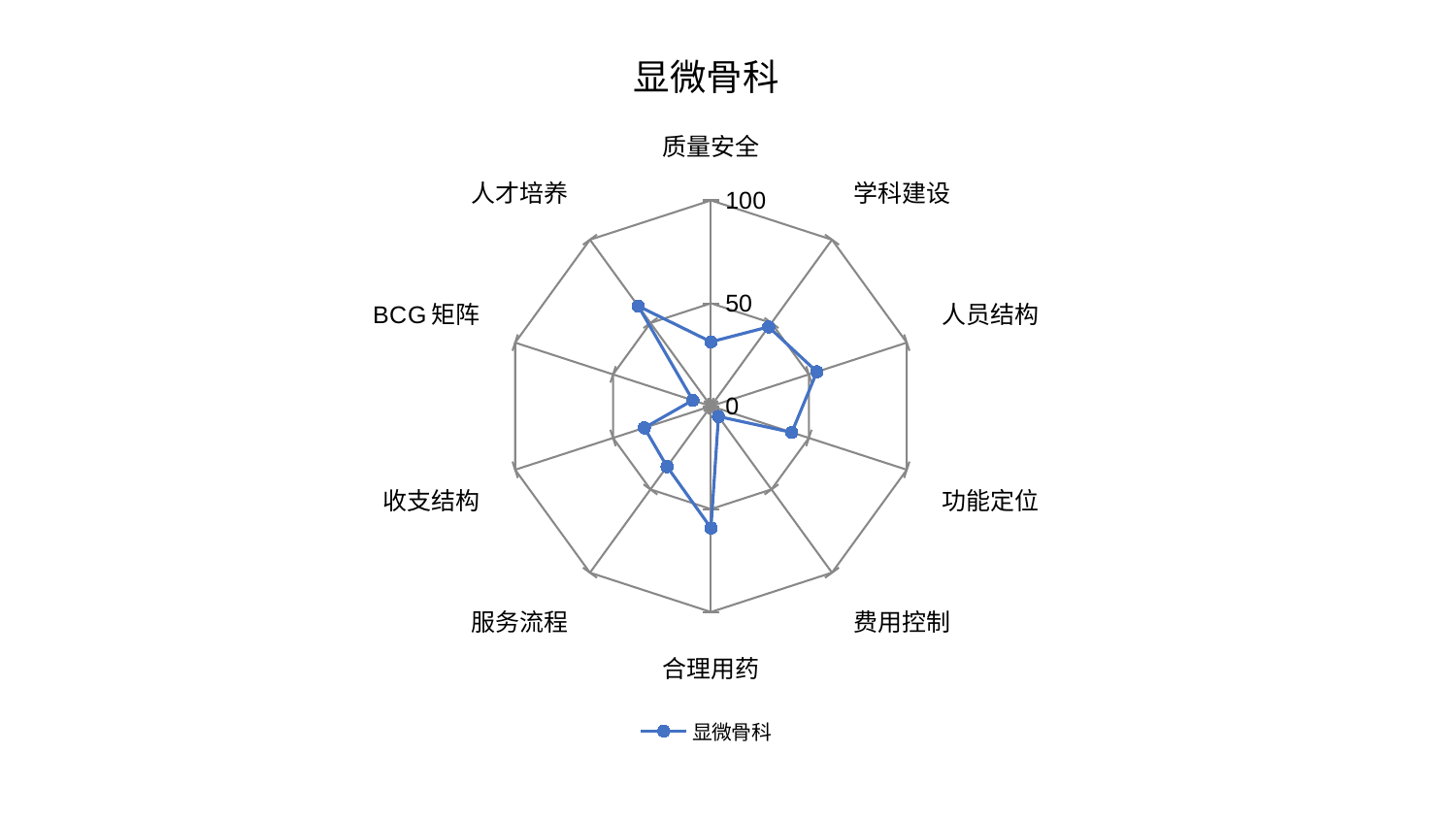

### Chart: 显微骨科

| Category | 显微骨科 |
|---|---|
| 质量安全 | 31.266453322815018 |
| 学科建设 | 47.63668771751204 |
| 人员结构 | 54.1013829248045 |
| 功能定位 | 41.27701097883419 |
| 费用控制 | 6.208202183832214 |
| 合理用药 | 59.20423289293852 |
| 服务流程 | 36.31366464875168 |
| 收支结构 | 34.041806686347435 |
| BCG矩阵 | 9.287263603927721 |
| 人才培养 | 60.146203379238976 |
153